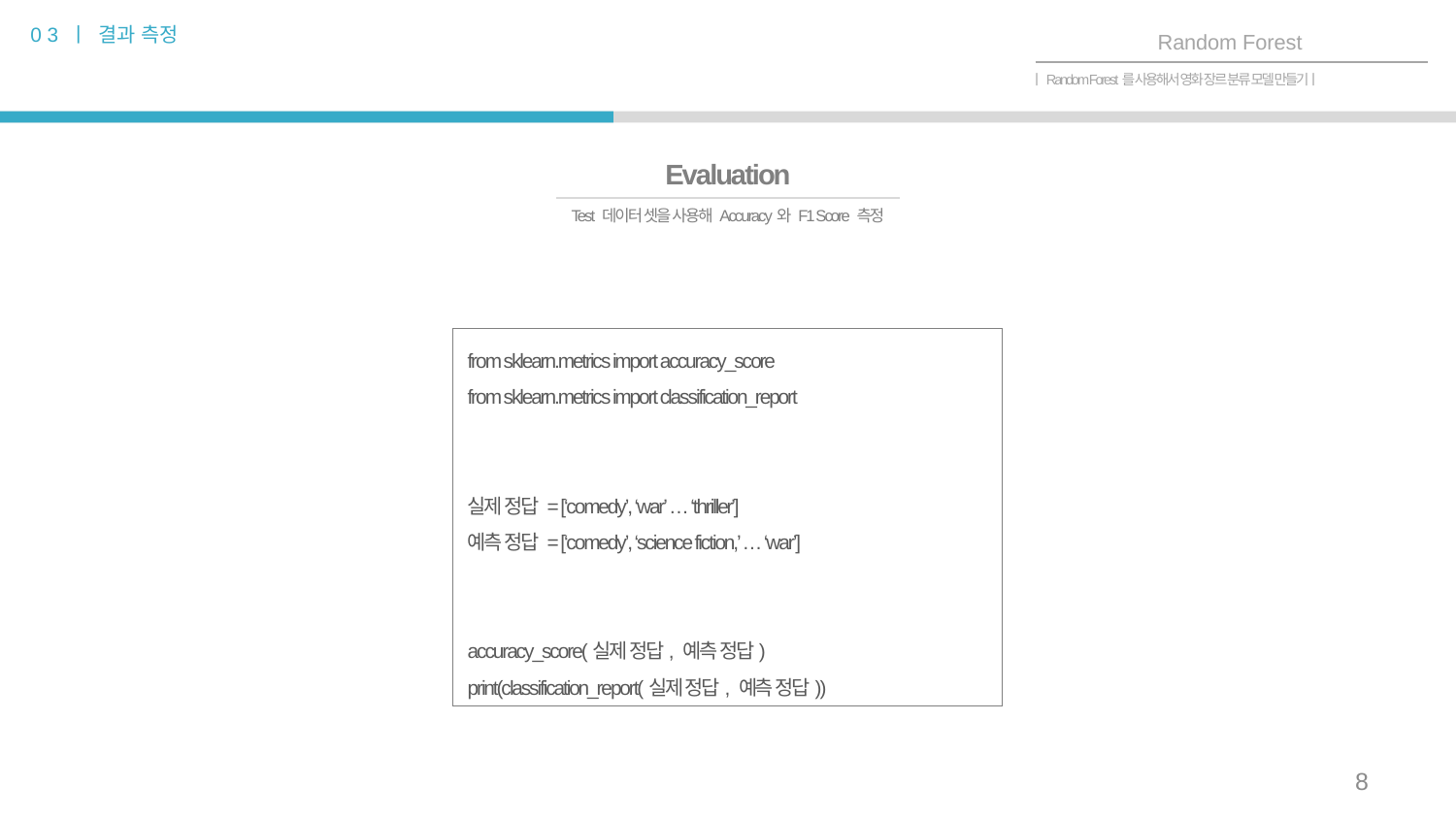

0 3 ㅣ  결과 측정
Random Forest
ㅣRandom Forest를 사용해서 영화 장르 분류 모델 만들기ㅣ

Evaluation
Test 데이터 셋을 사용해 Accuracy와 F1 Score 측정
from sklearn.metrics import accuracy_score
from sklearn.metrics import classification_report

실제 정답 = [‘comedy’, ‘war’ … ‘thriller’]
예측 정답 = [‘comedy’, ‘science fiction,’ … ‘war’]

accuracy_score(실제 정답, 예측 정답)
print(classification_report(실제 정답, 예측 정답))
8